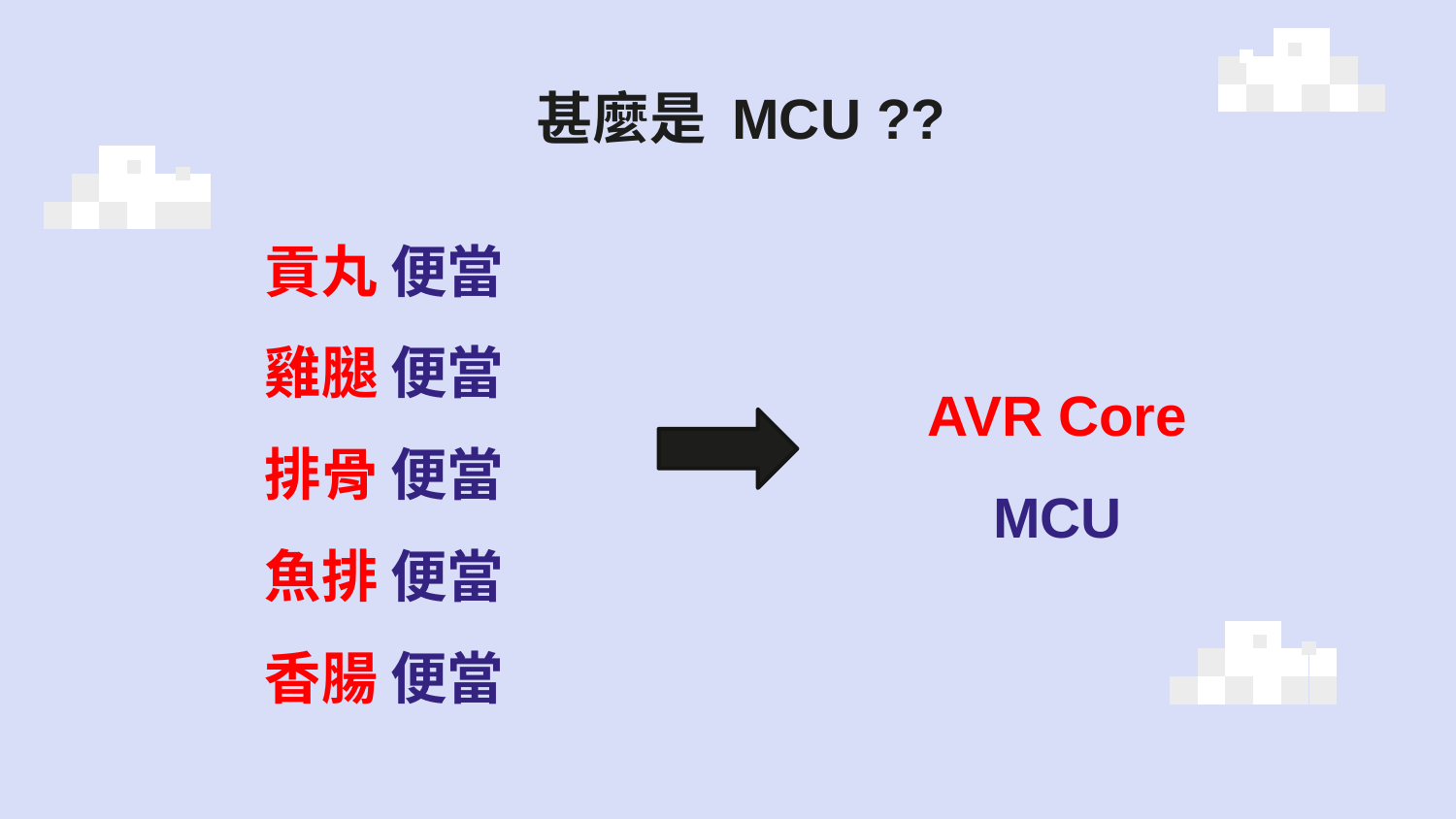

甚麼是 MCU ??
貢丸 便當
雞腿 便當
排骨 便當
魚排 便當
香腸 便當
AVR Core
MCU